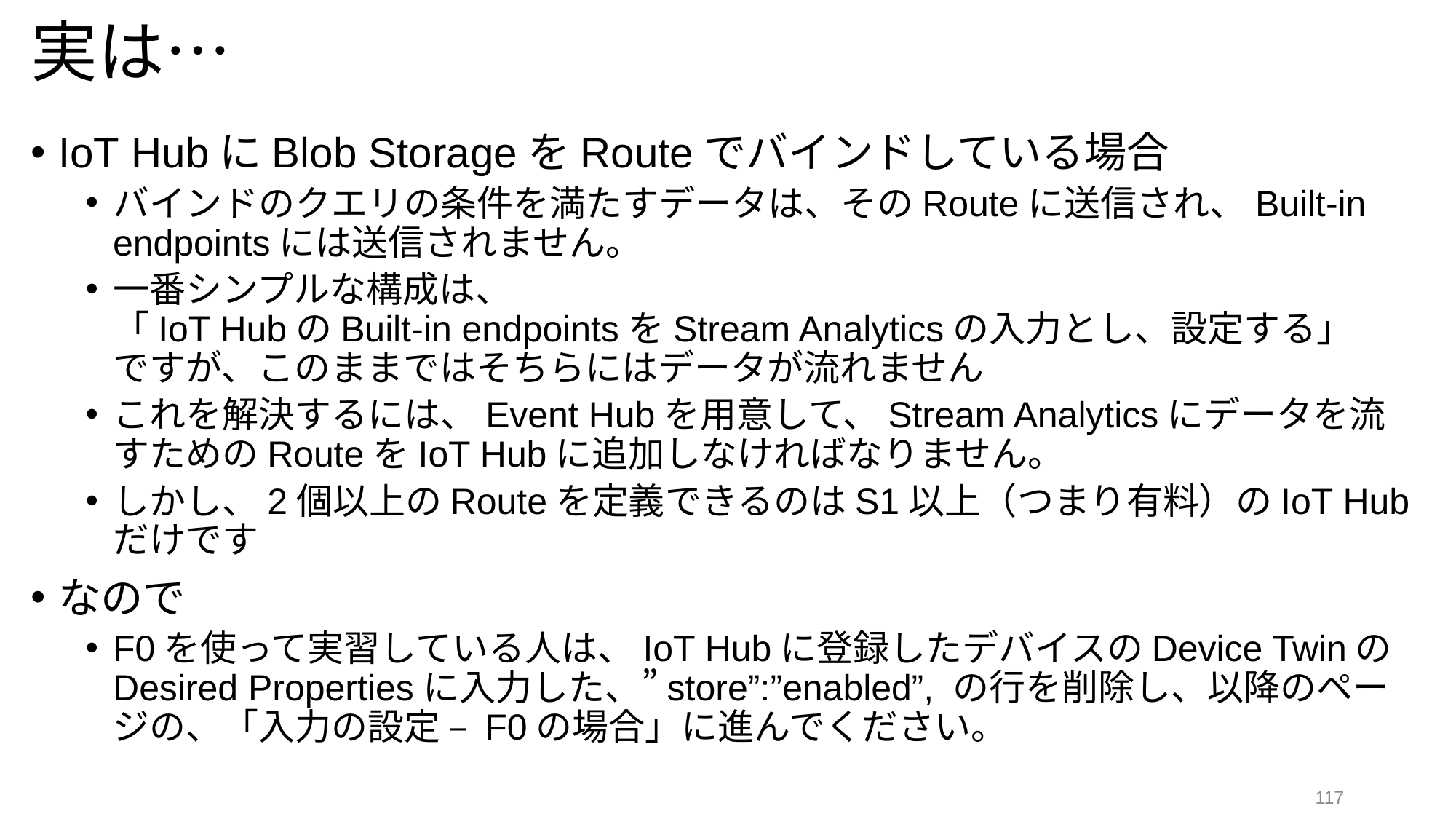

# 実は…
IoT HubにBlob StorageをRouteでバインドしている場合
バインドのクエリの条件を満たすデータは、そのRouteに送信され、Built-in endpointsには送信されません。
一番シンプルな構成は、
「IoT HubのBuilt-in endpointsをStream Analyticsの入力とし、設定する」
ですが、このままではそちらにはデータが流れません
これを解決するには、Event Hubを用意して、Stream Analyticsにデータを流すためのRouteをIoT Hubに追加しなければなりません。
しかし、2個以上のRouteを定義できるのはS1以上（つまり有料）のIoT Hubだけです
なので
F0を使って実習している人は、IoT Hubに登録したデバイスのDevice TwinのDesired Propertiesに入力した、”store”:”enabled”, の行を削除し、以降のページの、「入力の設定 – F0の場合」に進んでください。
117